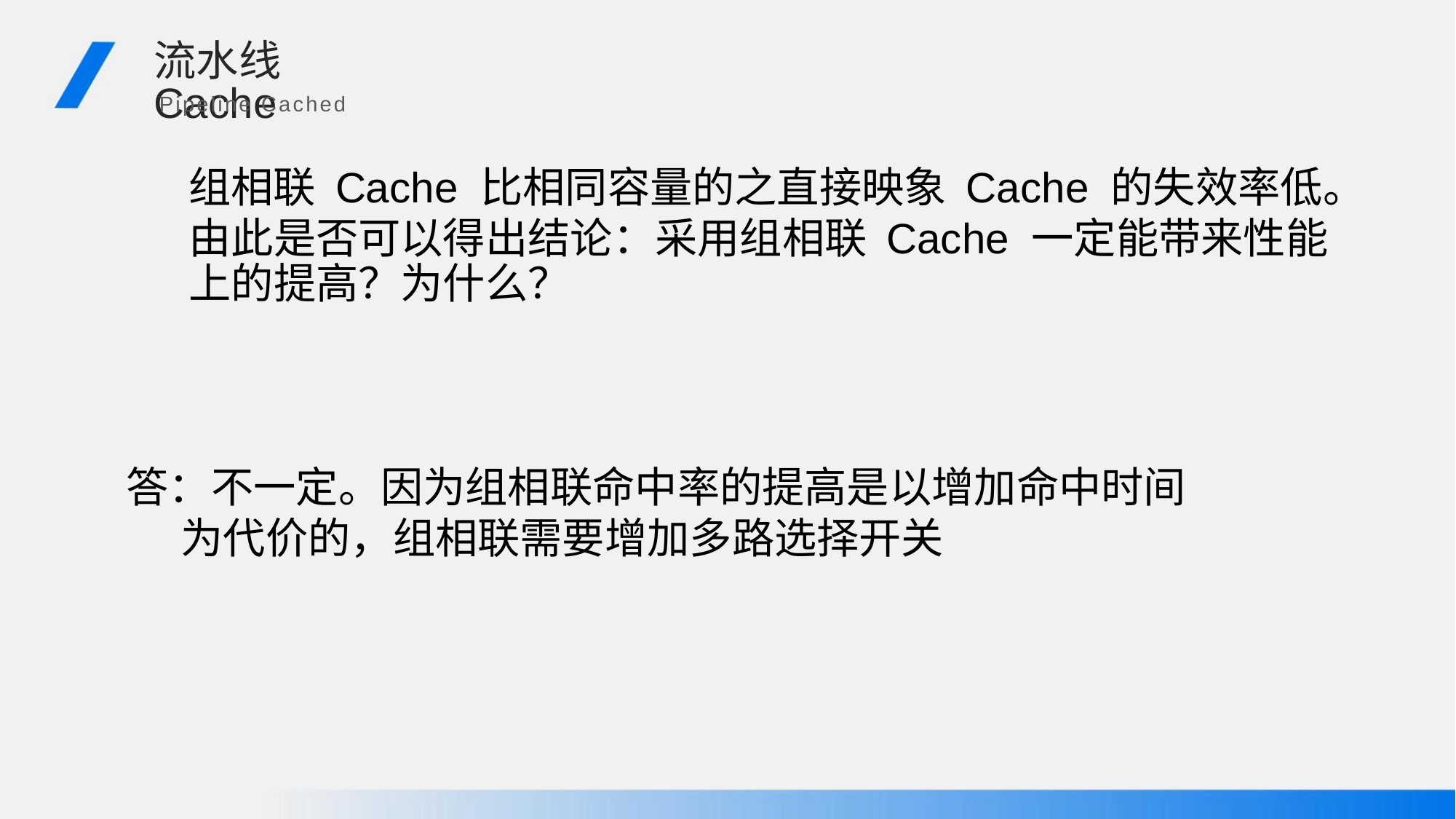

流水线Cache
Pipeline Cached
组相联 Cache 比相同容量的之直接映象 Cache 的失效率低。
由此是否可以得出结论：采用组相联 Cache 一定能带来性能
上的提高？为什么？
答：不一定。因为组相联命中率的提高是以增加命中时间
为代价的，组相联需要增加多路选择开关